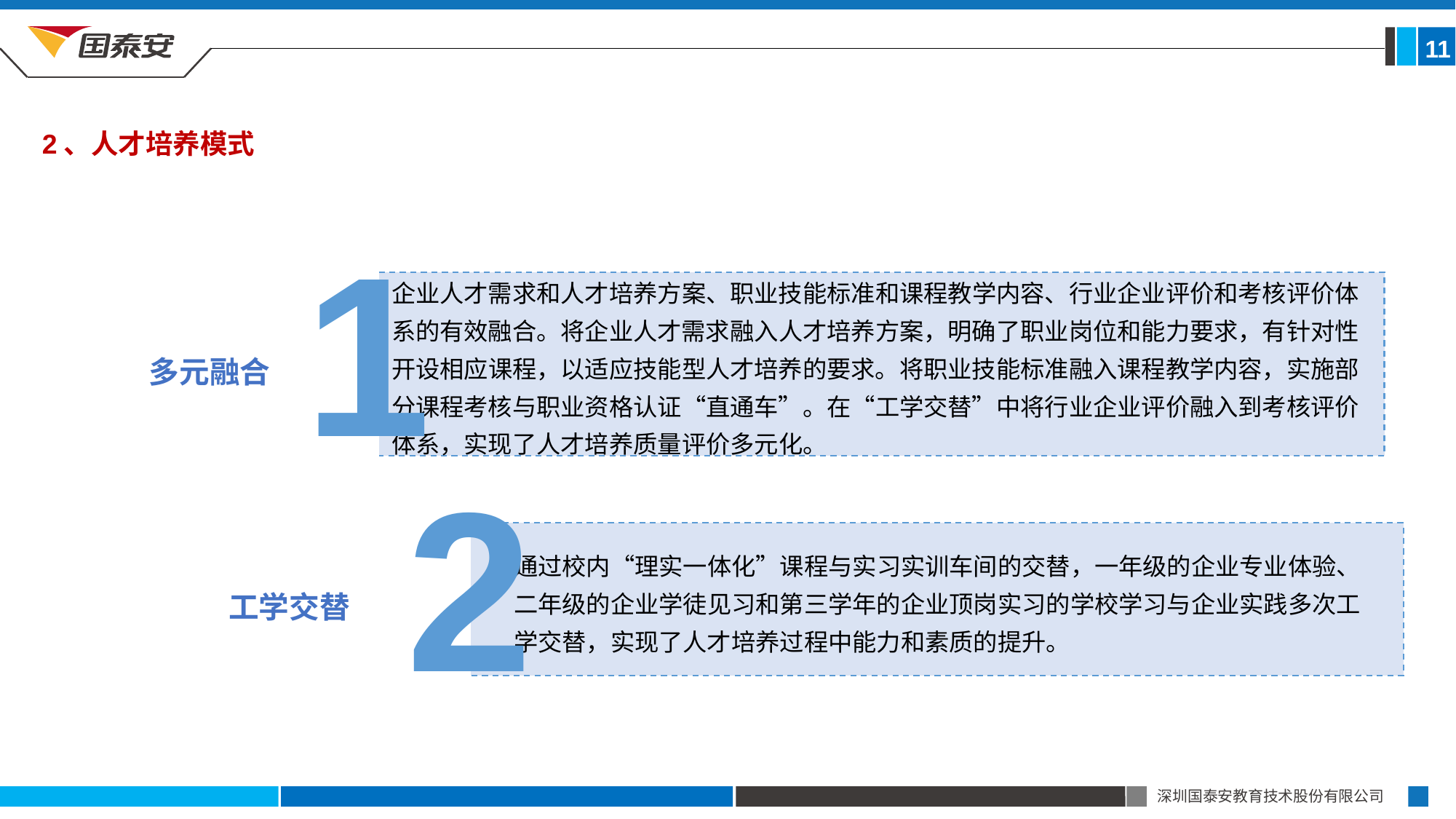

11
2、人才培养模式
1
企业人才需求和人才培养方案、职业技能标准和课程教学内容、行业企业评价和考核评价体系的有效融合。将企业人才需求融入人才培养方案，明确了职业岗位和能力要求，有针对性开设相应课程，以适应技能型人才培养的要求。将职业技能标准融入课程教学内容，实施部分课程考核与职业资格认证“直通车”。在“工学交替”中将行业企业评价融入到考核评价体系，实现了人才培养质量评价多元化。

多元融合
2
通过校内“理实一体化”课程与实习实训车间的交替，一年级的企业专业体验、二年级的企业学徒见习和第三学年的企业顶岗实习的学校学习与企业实践多次工学交替，实现了人才培养过程中能力和素质的提升。

工学交替